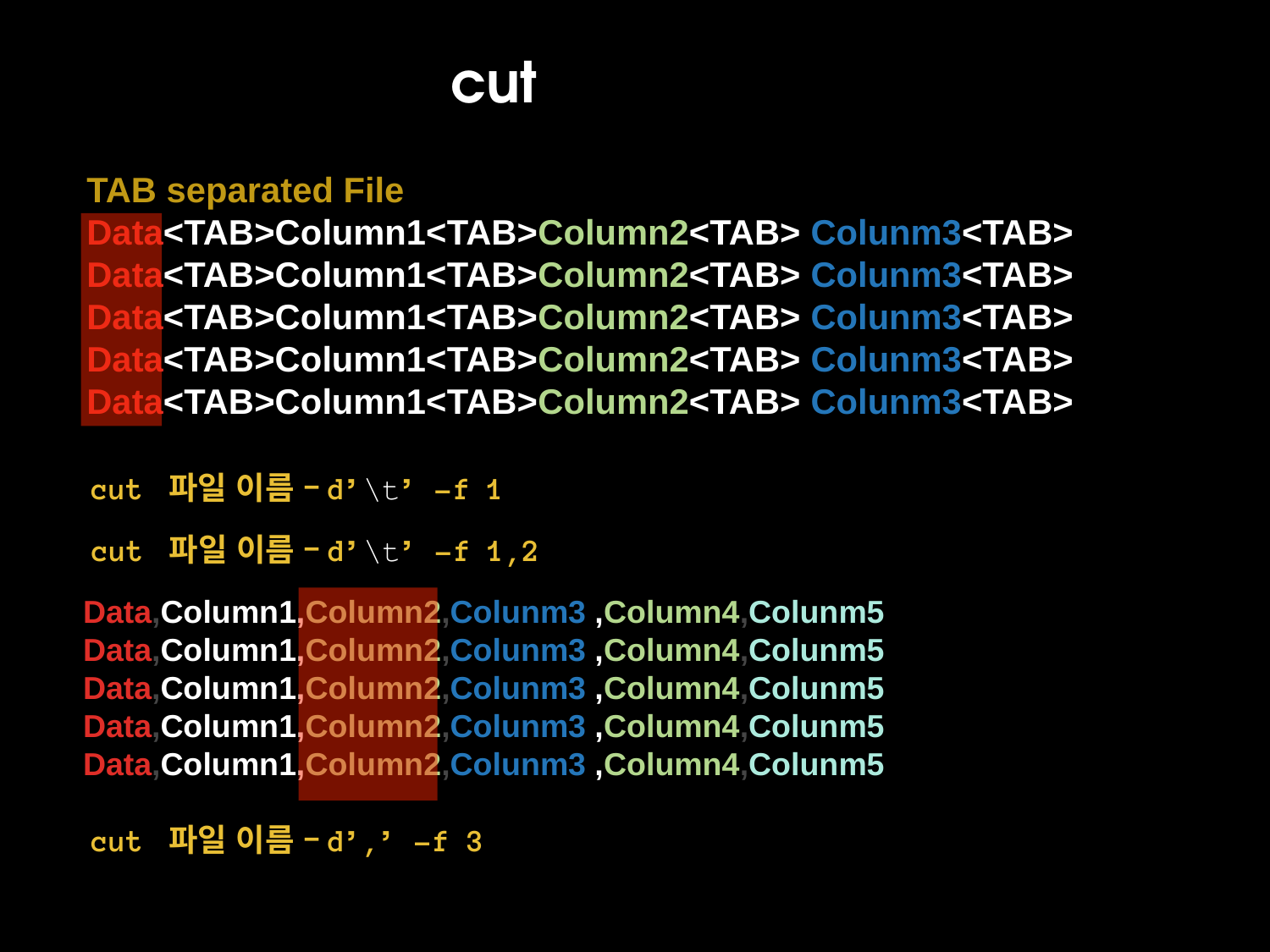

cut
TAB separated File
Data<TAB>Column1<TAB>Column2<TAB> Colunm3<TAB>
Data<TAB>Column1<TAB>Column2<TAB> Colunm3<TAB>
Data<TAB>Column1<TAB>Column2<TAB> Colunm3<TAB>
Data<TAB>Column1<TAB>Column2<TAB> Colunm3<TAB>
Data<TAB>Column1<TAB>Column2<TAB> Colunm3<TAB>

cut 파일 이름 –d’\t’ –f 1
cut 파일 이름 –d’\t’ –f 1,2
Data,Column1,Column2,Colunm3 ,Column4,Colunm5
Data,Column1,Column2,Colunm3 ,Column4,Colunm5
Data,Column1,Column2,Colunm3 ,Column4,Colunm5
Data,Column1,Column2,Colunm3 ,Column4,Colunm5
Data,Column1,Column2,Colunm3 ,Column4,Colunm5

cut 파일 이름 –d’,’ –f 3